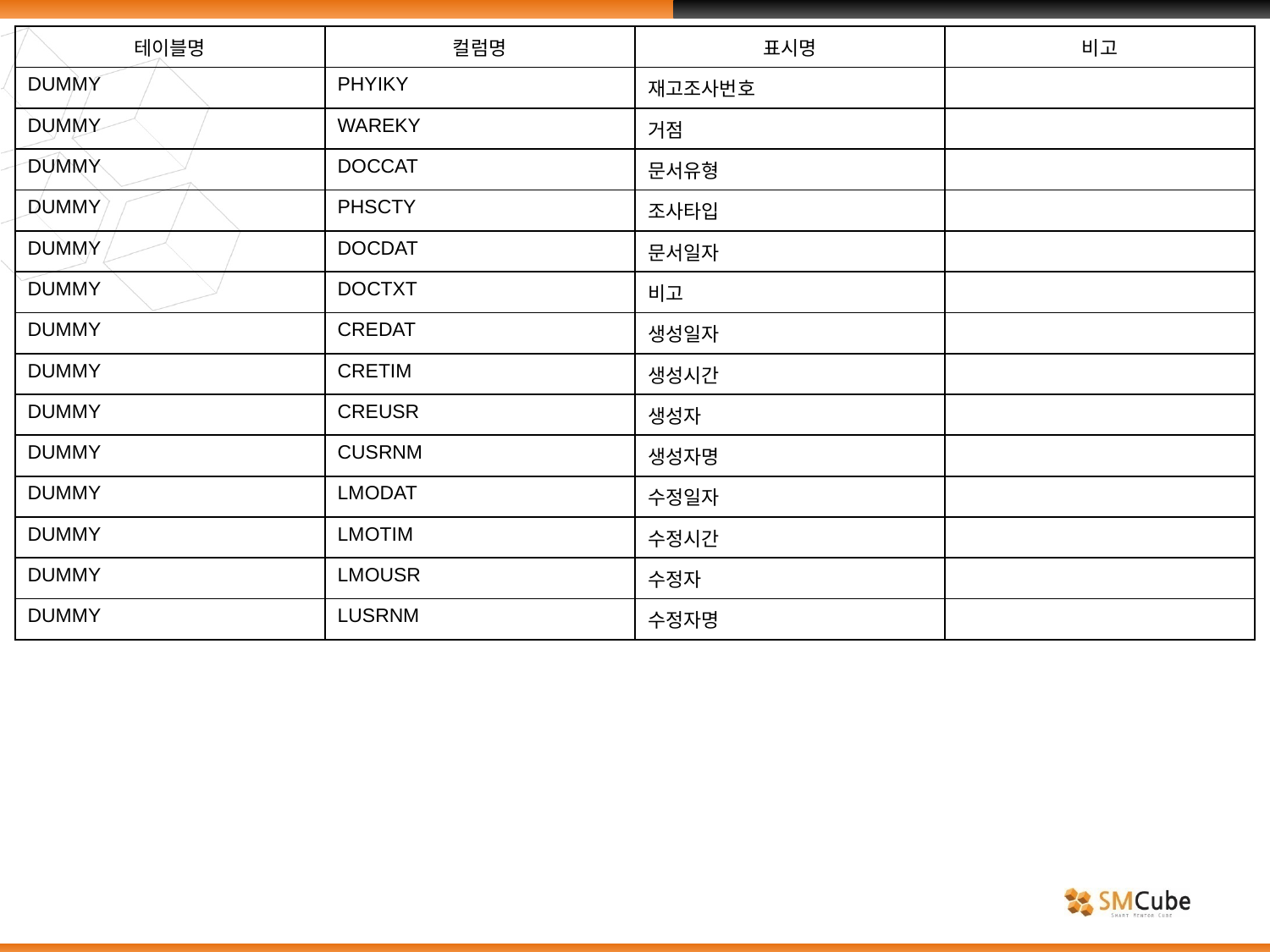

| 테이블명 | 컬럼명 | 표시명 | 비고 |
| --- | --- | --- | --- |
| DUMMY | PHYIKY | 재고조사번호 |  |
| DUMMY | WAREKY | 거점 |  |
| DUMMY | DOCCAT | 문서유형 |  |
| DUMMY | PHSCTY | 조사타입 |  |
| DUMMY | DOCDAT | 문서일자 |  |
| DUMMY | DOCTXT | 비고 |  |
| DUMMY | CREDAT | 생성일자 |  |
| DUMMY | CRETIM | 생성시간 |  |
| DUMMY | CREUSR | 생성자 |  |
| DUMMY | CUSRNM | 생성자명 |  |
| DUMMY | LMODAT | 수정일자 |  |
| DUMMY | LMOTIM | 수정시간 |  |
| DUMMY | LMOUSR | 수정자 |  |
| DUMMY | LUSRNM | 수정자명 |  |